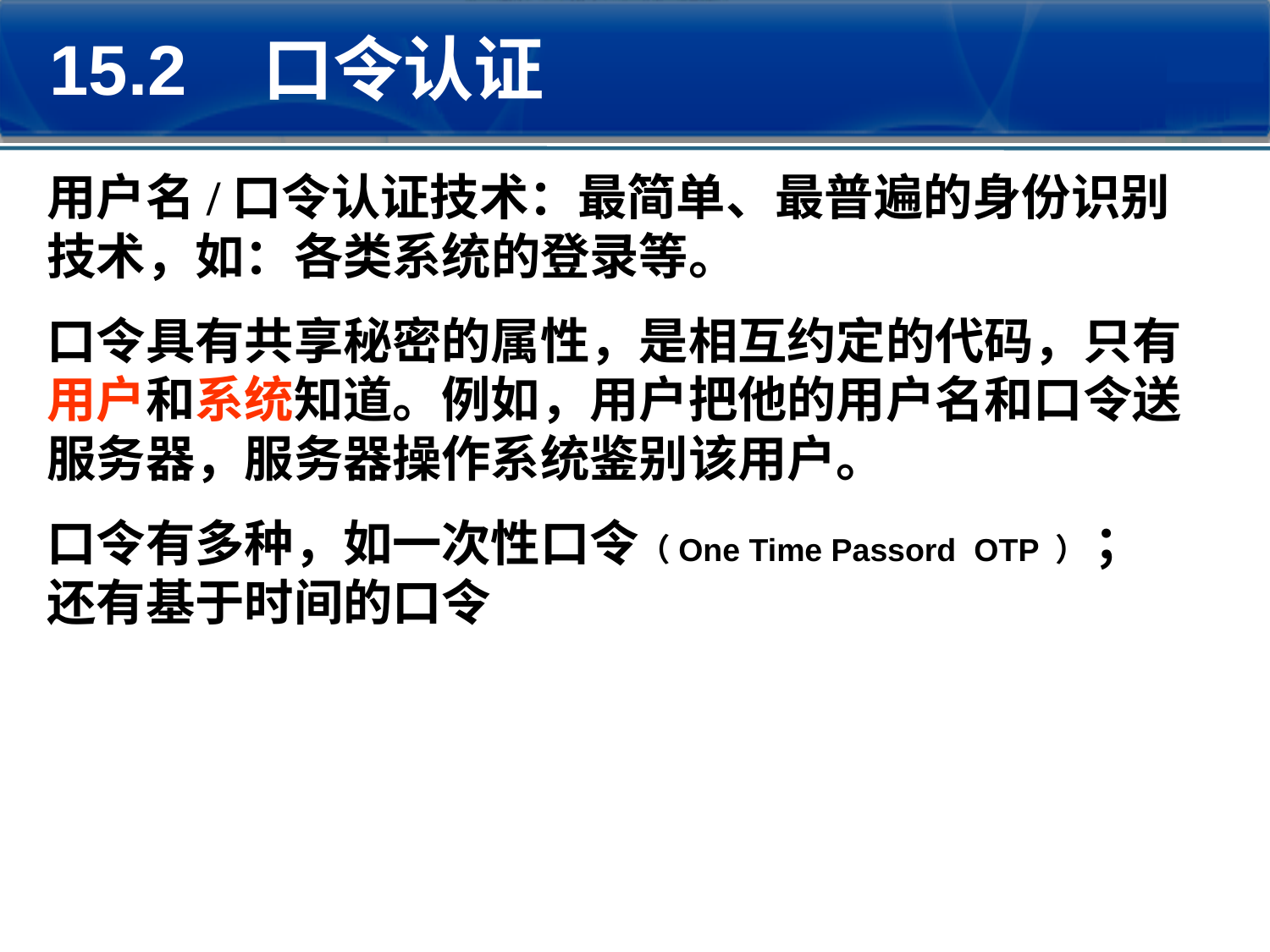

15.2   口令认证

用户名/口令认证技术：最简单、最普遍的身份识别技术，如：各类系统的登录等。
口令具有共享秘密的属性，是相互约定的代码，只有用户和系统知道。例如，用户把他的用户名和口令送服务器，服务器操作系统鉴别该用户。
口令有多种，如一次性口令（One Time Passord  OTP ） ；还有基于时间的口令